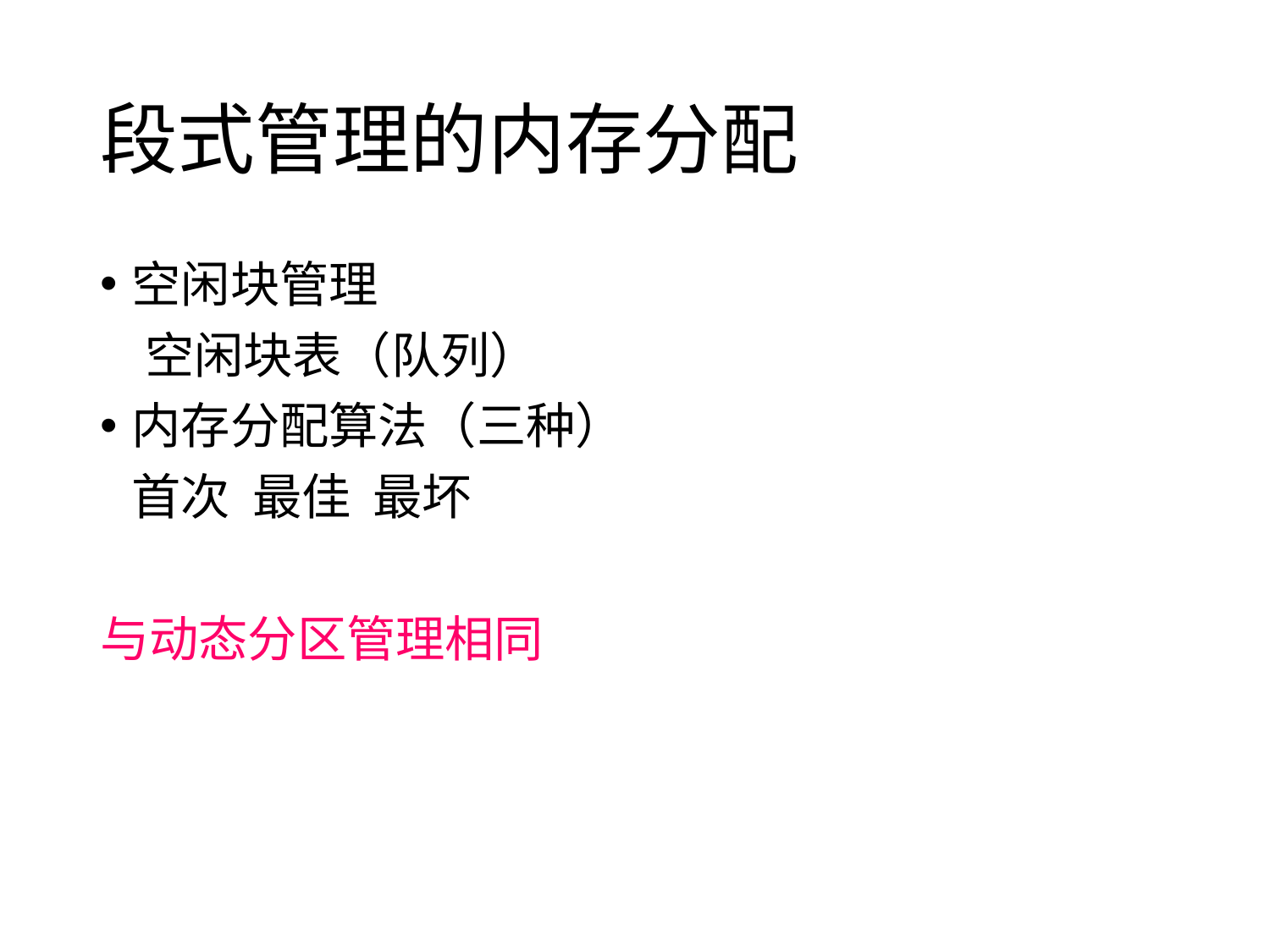

# 段式管理的内存分配
空闲块管理
   空闲块表（队列）
内存分配算法（三种）
	首次  最佳  最坏

与动态分区管理相同